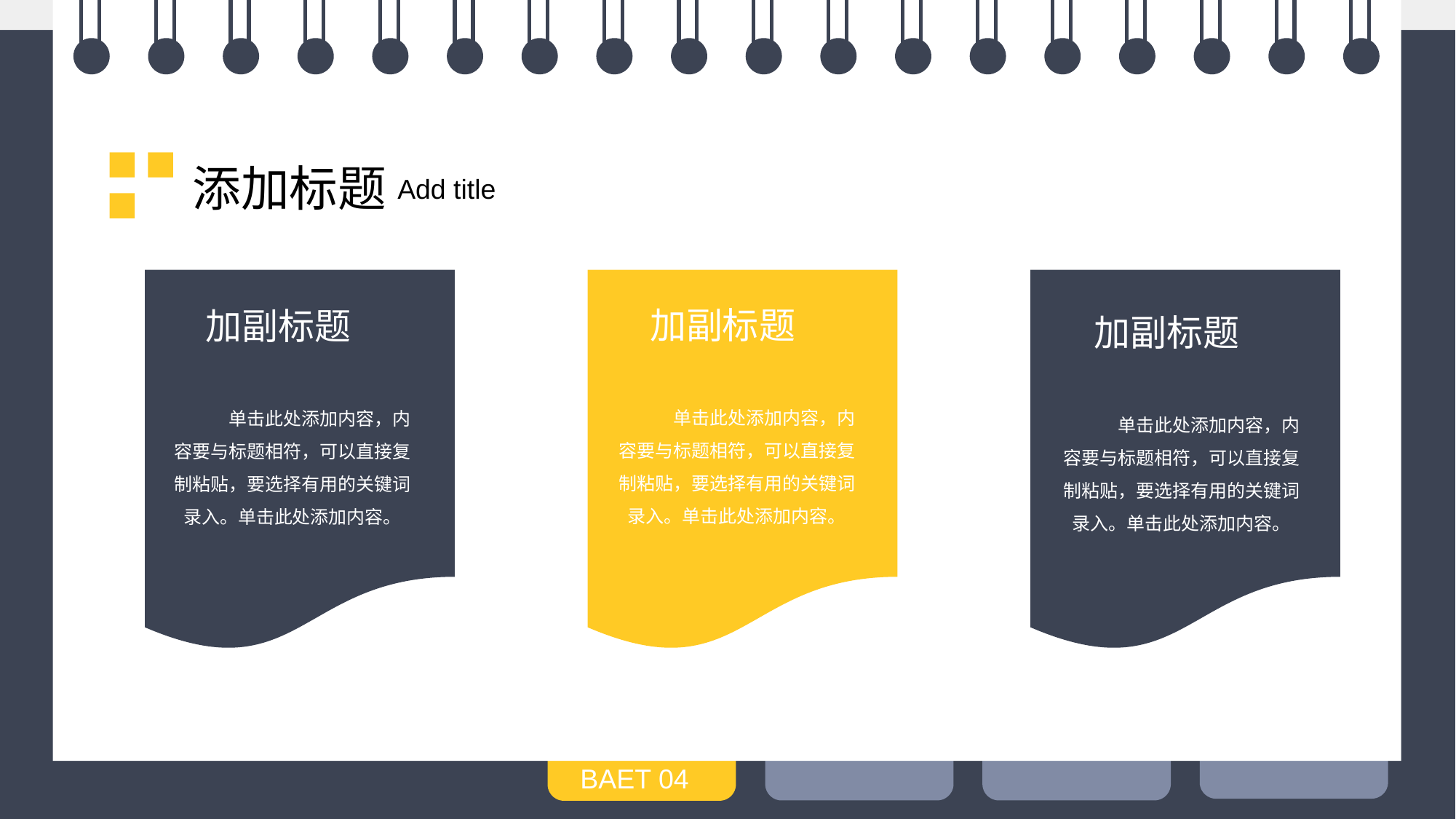

添加标题
Add title

加副标题
加副标题
加副标题
单击此处添加内容，内容要与标题相符，可以直接复制粘贴，要选择有用的关键词录入。单击此处添加内容。
单击此处添加内容，内容要与标题相符，可以直接复制粘贴，要选择有用的关键词录入。单击此处添加内容。
单击此处添加内容，内容要与标题相符，可以直接复制粘贴，要选择有用的关键词录入。单击此处添加内容。

BAET 04